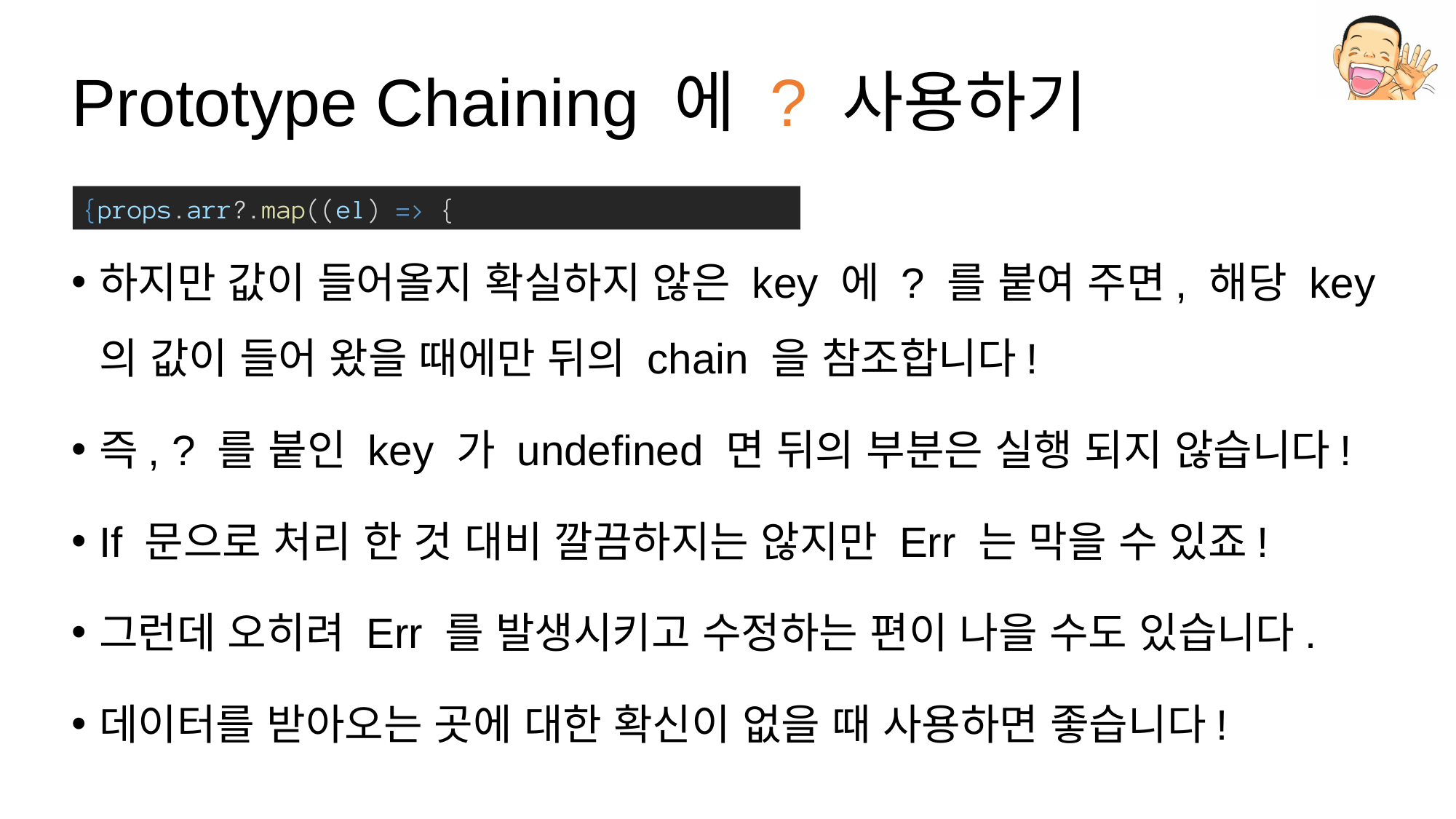

# Prototype Chaining 에 ? 사용하기

하지만 값이 들어올지 확실하지 않은 key 에 ? 를 붙여 주면, 해당 key 의 값이 들어 왔을 때에만 뒤의 chain 을 참조합니다!
즉, ? 를 붙인 key 가 undefined 면 뒤의 부분은 실행 되지 않습니다!
If 문으로 처리 한 것 대비 깔끔하지는 않지만 Err 는 막을 수 있죠!
그런데 오히려 Err 를 발생시키고 수정하는 편이 나을 수도 있습니다.
데이터를 받아오는 곳에 대한 확신이 없을 때 사용하면 좋습니다!
{props.arr?.map((el) => {